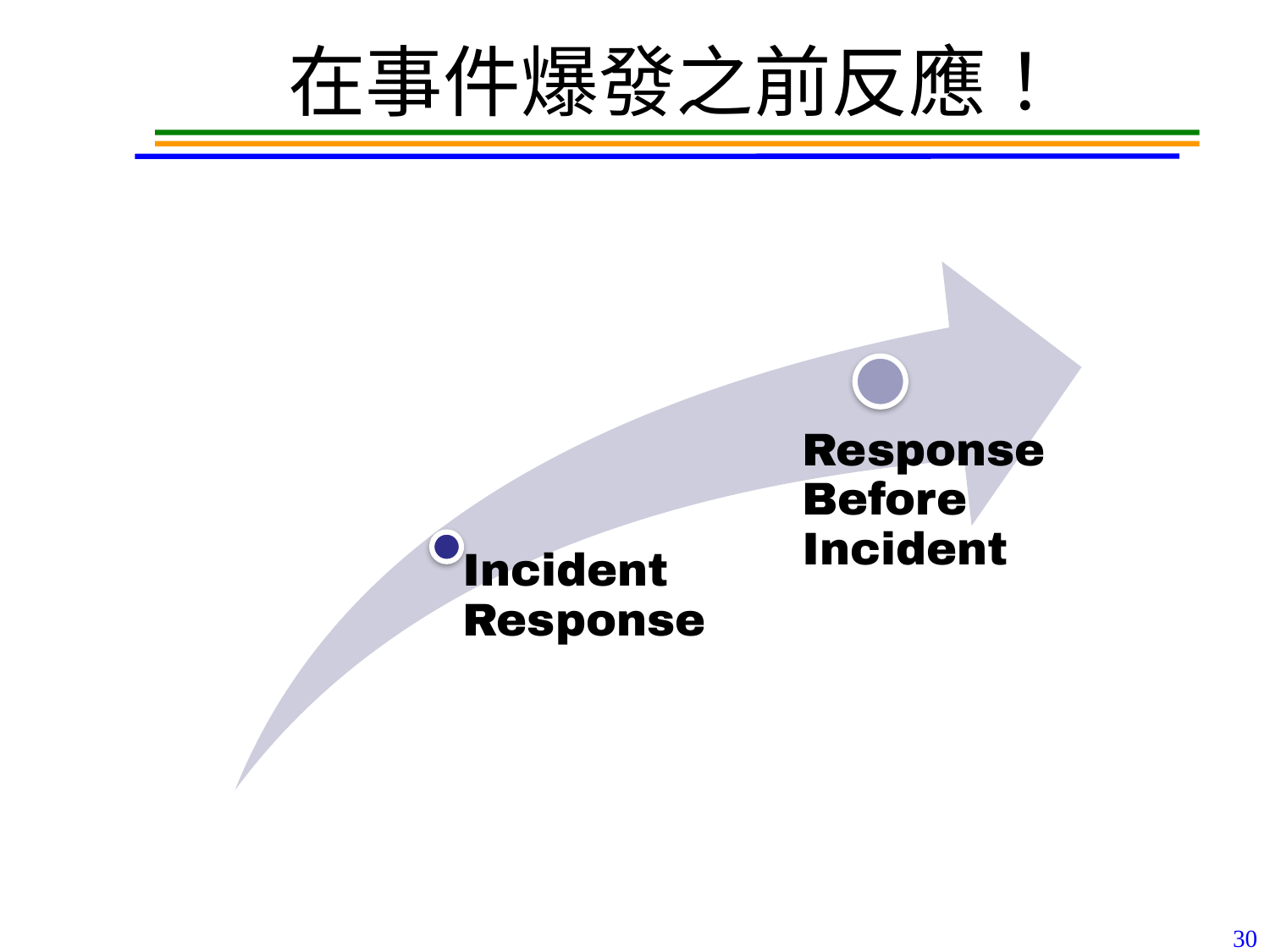

# 在事件爆發之前反應！
Incident
Response
Response
Before
Incident
30